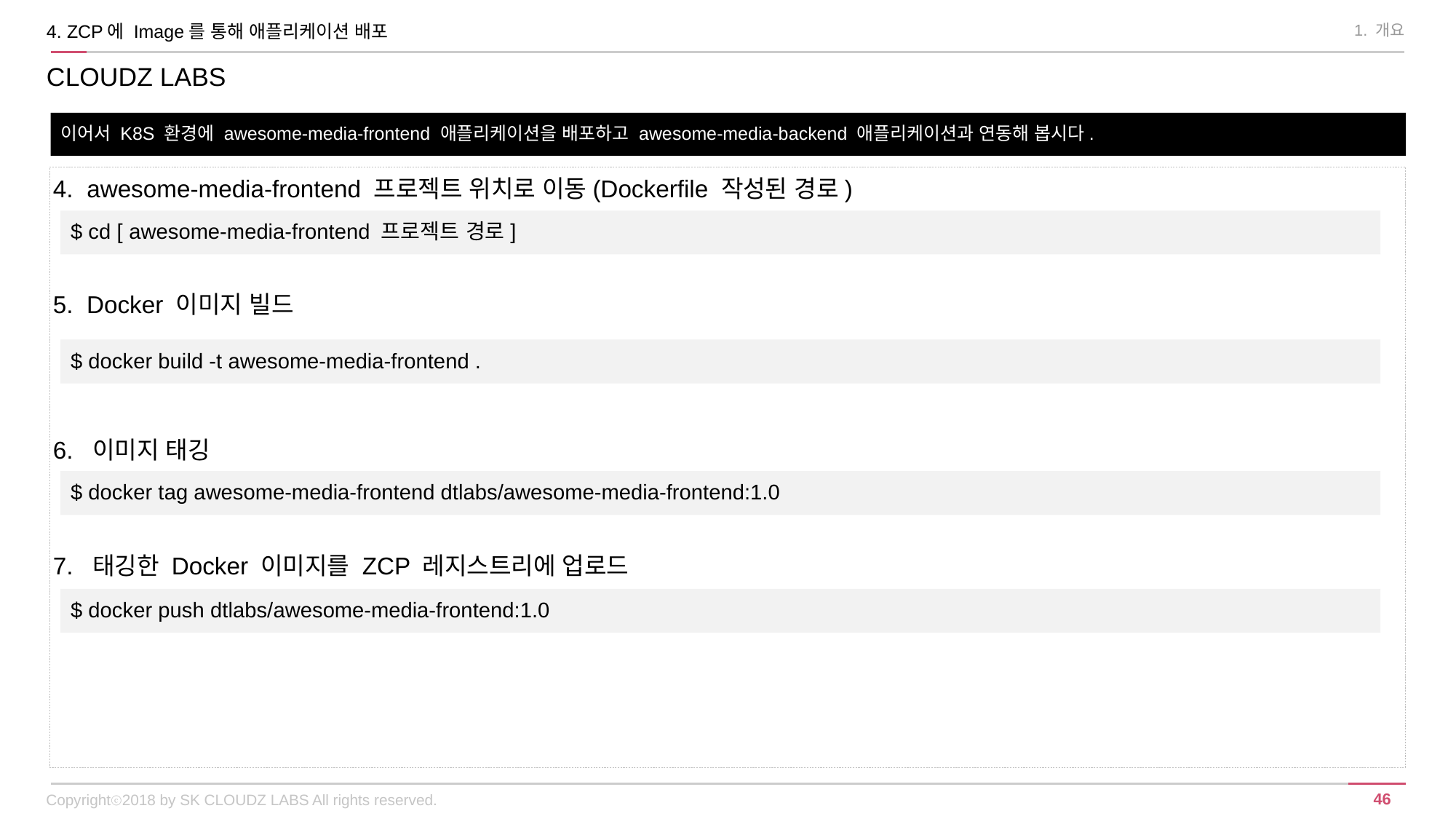

4. ZCP에 Image를 통해 애플리케이션 배포
1. 개요
CLOUDZ LABS
이어서 K8S 환경에 awesome-media-frontend 애플리케이션을 배포하고 awesome-media-backend 애플리케이션과 연동해 봅시다.
4.  awesome-media-frontend 프로젝트 위치로 이동(Dockerfile 작성된 경로)

5.  Docker 이미지 빌드

6.  이미지 태깅

7.  태깅한 Docker 이미지를 ZCP 레지스트리에 업로드

$ cd [ awesome-media-frontend 프로젝트 경로]
$ docker build -t awesome-media-frontend .
$ docker tag awesome-media-frontend dtlabs/awesome-media-frontend:1.0
$ docker push dtlabs/awesome-media-frontend:1.0
Copyrightⓒ2018 by SK CLOUDZ LABS All rights reserved.